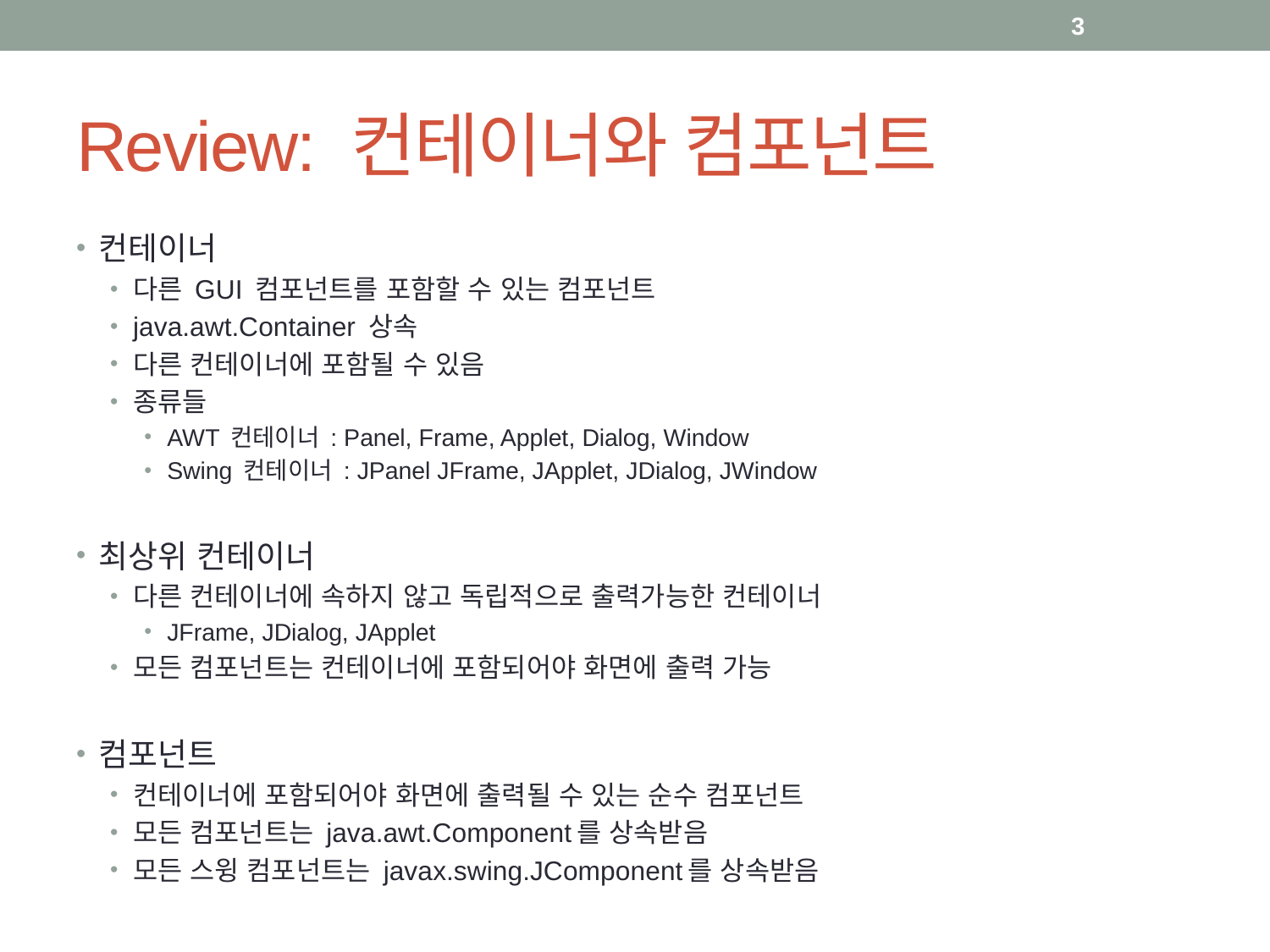

3
# Review: 컨테이너와 컴포넌트
컨테이너
다른 GUI 컴포넌트를 포함할 수 있는 컴포넌트
java.awt.Container 상속
다른 컨테이너에 포함될 수 있음
종류들
AWT 컨테이너 : Panel, Frame, Applet, Dialog, Window
Swing 컨테이너 : JPanel JFrame, JApplet, JDialog, JWindow

최상위 컨테이너
다른 컨테이너에 속하지 않고 독립적으로 출력가능한 컨테이너
JFrame, JDialog, JApplet
모든 컴포넌트는 컨테이너에 포함되어야 화면에 출력 가능

컴포넌트
컨테이너에 포함되어야 화면에 출력될 수 있는 순수 컴포넌트
모든 컴포넌트는 java.awt.Component를 상속받음
모든 스윙 컴포넌트는 javax.swing.JComponent를 상속받음